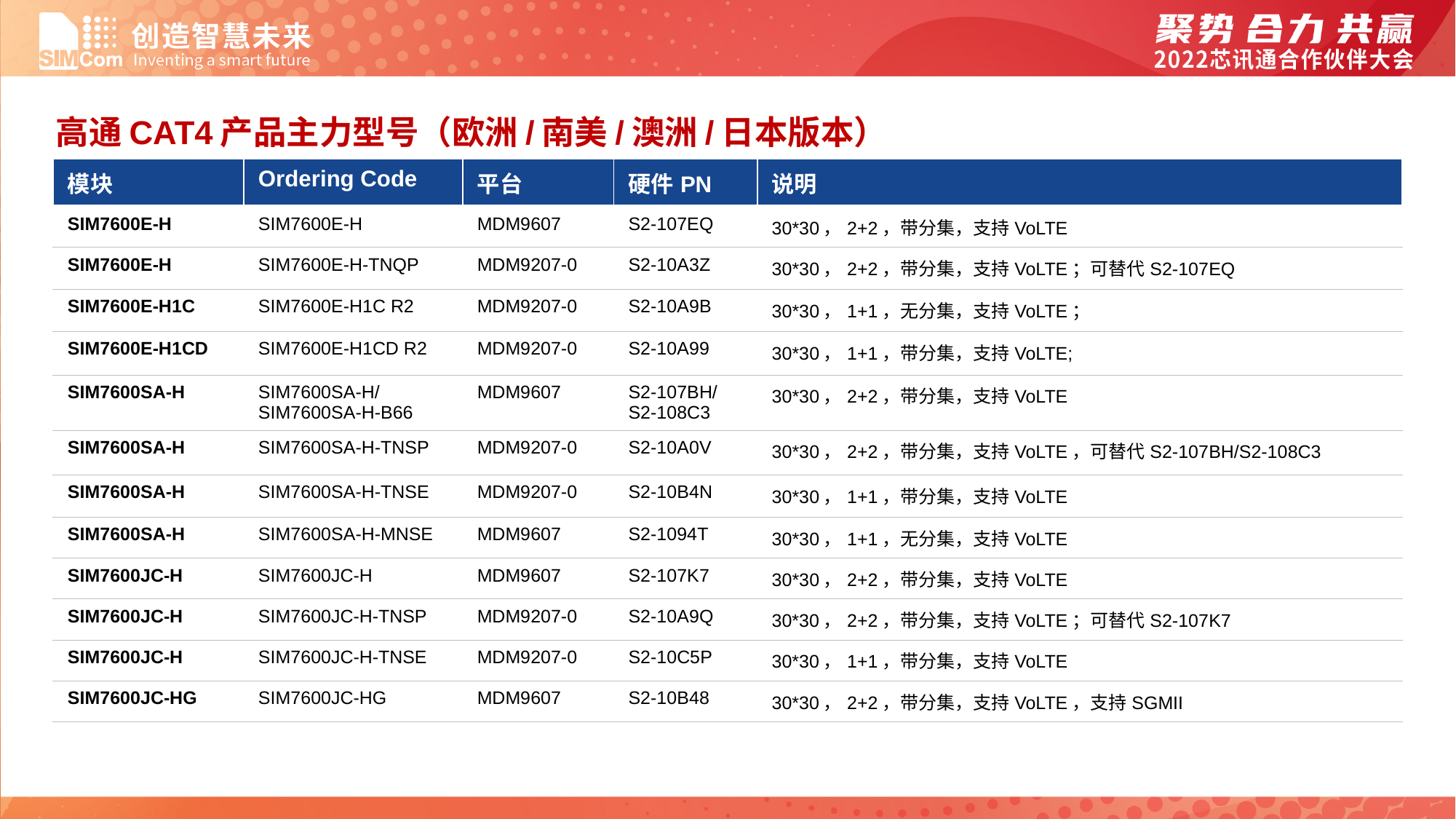

高通CAT4产品主力型号（欧洲/南美/澳洲/日本版本）
| 模块 | Ordering Code | 平台 | 硬件PN | 说明 |
| --- | --- | --- | --- | --- |
| SIM7600E-H | SIM7600E-H | MDM9607 | S2-107EQ | 30\*30，2+2，带分集，支持VoLTE |
| SIM7600E-H | SIM7600E-H-TNQP | MDM9207-0 | S2-10A3Z | 30\*30，2+2，带分集，支持VoLTE；可替代S2-107EQ |
| SIM7600E-H1C | SIM7600E-H1C R2 | MDM9207-0 | S2-10A9B | 30\*30，1+1，无分集，支持VoLTE； |
| SIM7600E-H1CD | SIM7600E-H1CD R2 | MDM9207-0 | S2-10A99 | 30\*30，1+1，带分集，支持VoLTE; |
| SIM7600SA-H | SIM7600SA-H/ SIM7600SA-H-B66 | MDM9607 | S2-107BH/ S2-108C3 | 30\*30，2+2，带分集，支持VoLTE |
| SIM7600SA-H | SIM7600SA-H-TNSP | MDM9207-0 | S2-10A0V | 30\*30，2+2，带分集，支持VoLTE，可替代S2-107BH/S2-108C3 |
| SIM7600SA-H | SIM7600SA-H-TNSE | MDM9207-0 | S2-10B4N | 30\*30，1+1，带分集，支持VoLTE |
| SIM7600SA-H | SIM7600SA-H-MNSE | MDM9607 | S2-1094T | 30\*30，1+1，无分集，支持VoLTE |
| SIM7600JC-H | SIM7600JC-H | MDM9607 | S2-107K7 | 30\*30，2+2，带分集，支持VoLTE |
| SIM7600JC-H | SIM7600JC-H-TNSP | MDM9207-0 | S2-10A9Q | 30\*30，2+2，带分集，支持VoLTE；可替代S2-107K7 |
| SIM7600JC-H | SIM7600JC-H-TNSE | MDM9207-0 | S2-10C5P | 30\*30，1+1，带分集，支持VoLTE |
| SIM7600JC-HG | SIM7600JC-HG | MDM9607 | S2-10B48 | 30\*30，2+2，带分集，支持VoLTE，支持SGMII |